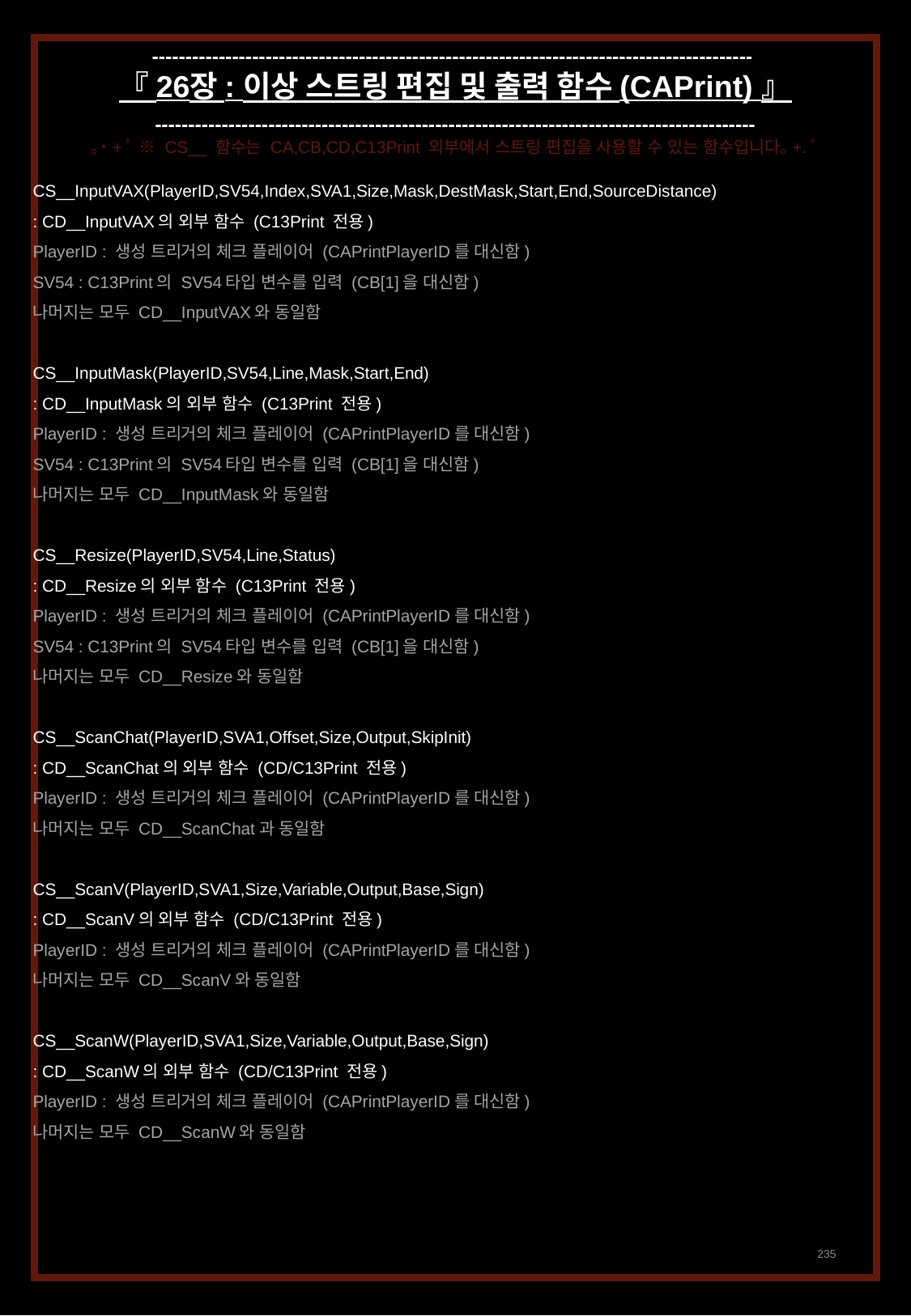

------------------------------------------------------------------------------------------
『 26장 : 이상 스트링 편집 및 출력 함수 (CAPrint) 』
------------------------------------------------------------------------------------------

｡˙+ﾟ ※ CS__ 함수는 CA,CB,CD,C13Print 외부에서 스트링 편집을 사용할 수 있는 함수입니다｡+.ﾟ
CS__InputVAX(PlayerID,SV54,Index,SVA1,Size,Mask,DestMask,Start,End,SourceDistance)
: CD__InputVAX의 외부 함수 (C13Print 전용)
PlayerID : 생성 트리거의 체크 플레이어 (CAPrintPlayerID를 대신함)
SV54 : C13Print의 SV54타입 변수를 입력 (CB[1]을 대신함)
나머지는 모두 CD__InputVAX와 동일함

CS__InputMask(PlayerID,SV54,Line,Mask,Start,End)
: CD__InputMask의 외부 함수 (C13Print 전용)
PlayerID : 생성 트리거의 체크 플레이어 (CAPrintPlayerID를 대신함)
SV54 : C13Print의 SV54타입 변수를 입력 (CB[1]을 대신함)
나머지는 모두 CD__InputMask와 동일함

CS__Resize(PlayerID,SV54,Line,Status)
: CD__Resize의 외부 함수 (C13Print 전용)
PlayerID : 생성 트리거의 체크 플레이어 (CAPrintPlayerID를 대신함)
SV54 : C13Print의 SV54타입 변수를 입력 (CB[1]을 대신함)
나머지는 모두 CD__Resize와 동일함

CS__ScanChat(PlayerID,SVA1,Offset,Size,Output,SkipInit)
: CD__ScanChat의 외부 함수 (CD/C13Print 전용)
PlayerID : 생성 트리거의 체크 플레이어 (CAPrintPlayerID를 대신함)
나머지는 모두 CD__ScanChat과 동일함

CS__ScanV(PlayerID,SVA1,Size,Variable,Output,Base,Sign)
: CD__ScanV의 외부 함수 (CD/C13Print 전용)
PlayerID : 생성 트리거의 체크 플레이어 (CAPrintPlayerID를 대신함)
나머지는 모두 CD__ScanV와 동일함

CS__ScanW(PlayerID,SVA1,Size,Variable,Output,Base,Sign)
: CD__ScanW의 외부 함수 (CD/C13Print 전용)
PlayerID : 생성 트리거의 체크 플레이어 (CAPrintPlayerID를 대신함)
나머지는 모두 CD__ScanW와 동일함
235